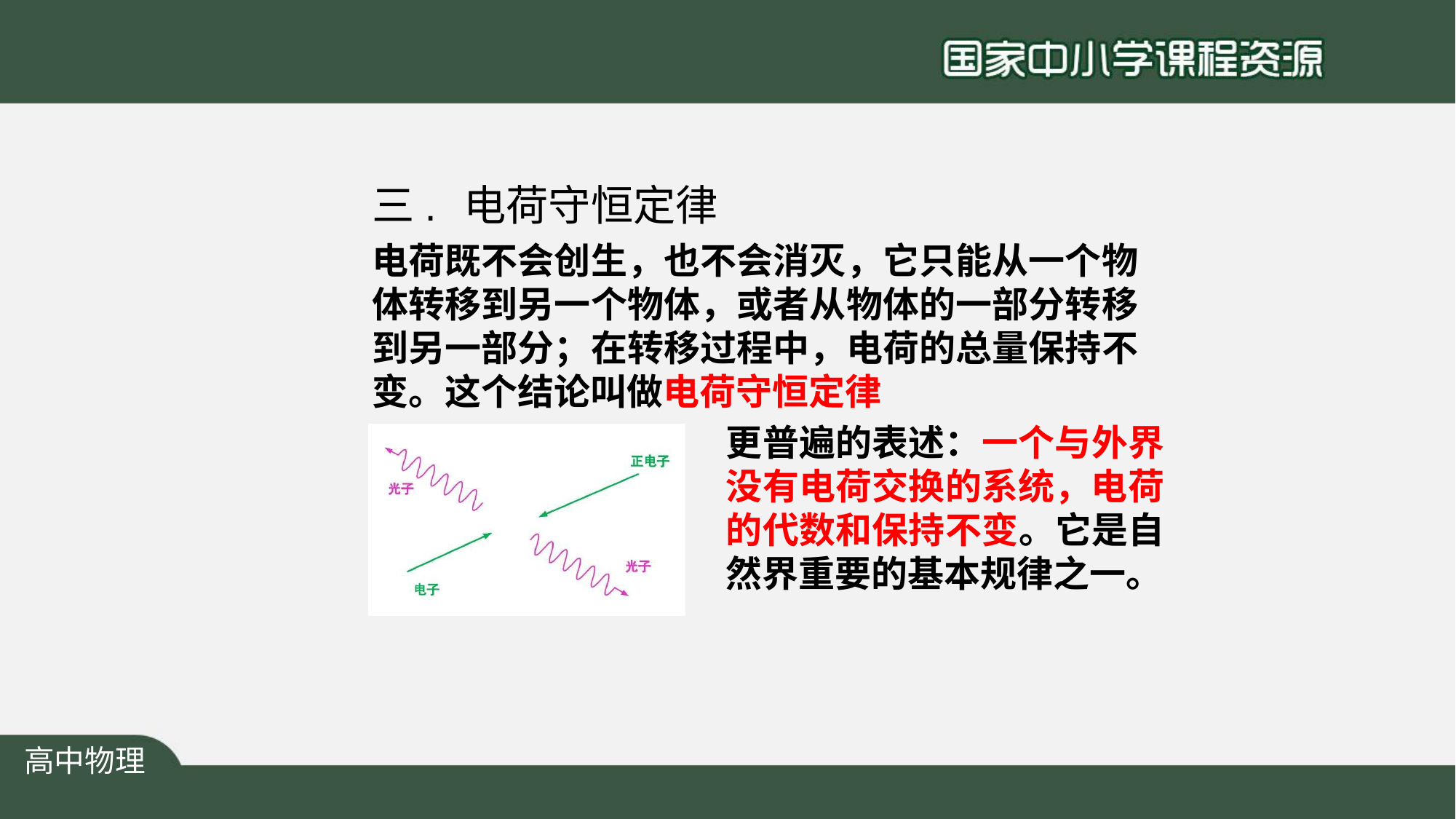

# 三.	电荷守恒定律
电荷既不会创生，也不会消灭，它只能从一个物 体转移到另一个物体，或者从物体的一部分转移 到另一部分；在转移过程中，电荷的总量保持不 变。这个结论叫做电荷守恒定律
更普遍的表述：一个与外界 没有电荷交换的系统，电荷 的代数和保持不变。它是自 然界重要的基本规律之一。

高中物理